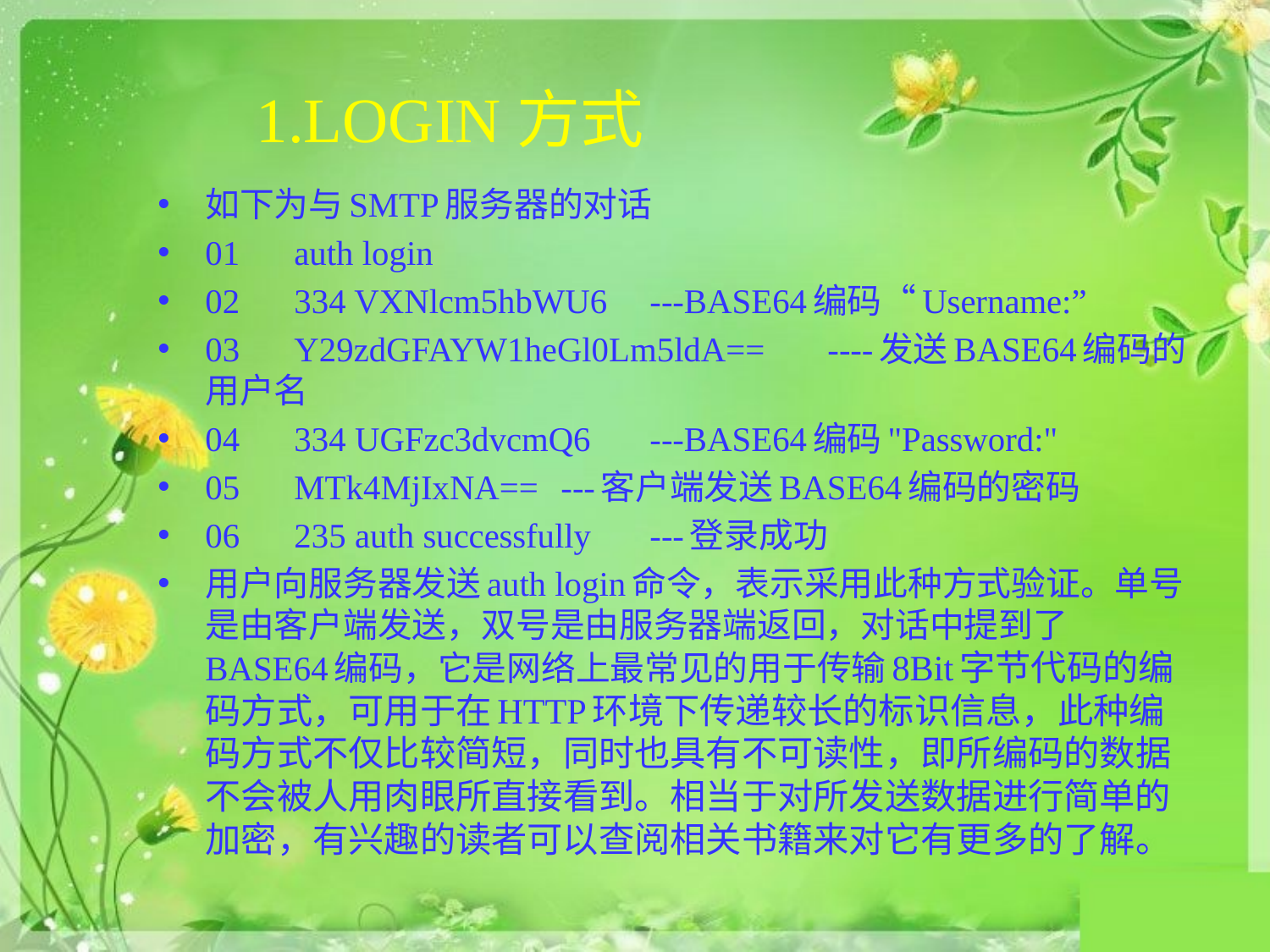

# 1.LOGIN方式
如下为与SMTP服务器的对话
01	auth login
02	334 VXNlcm5hbWU6 			---BASE64编码“Username:”
03	Y29zdGFAYW1heGl0Lm5ldA== 	----发送BASE64编码的用户名
04	334 UGFzc3dvcmQ6 			---BASE64编码"Password:"
05	MTk4MjIxNA== 				---客户端发送BASE64编码的密码
06	235 auth successfully 		---登录成功
用户向服务器发送auth login命令，表示采用此种方式验证。单号是由客户端发送，双号是由服务器端返回，对话中提到了BASE64编码，它是网络上最常见的用于传输8Bit字节代码的编码方式，可用于在HTTP环境下传递较长的标识信息，此种编码方式不仅比较简短，同时也具有不可读性，即所编码的数据不会被人用肉眼所直接看到。相当于对所发送数据进行简单的加密，有兴趣的读者可以查阅相关书籍来对它有更多的了解。